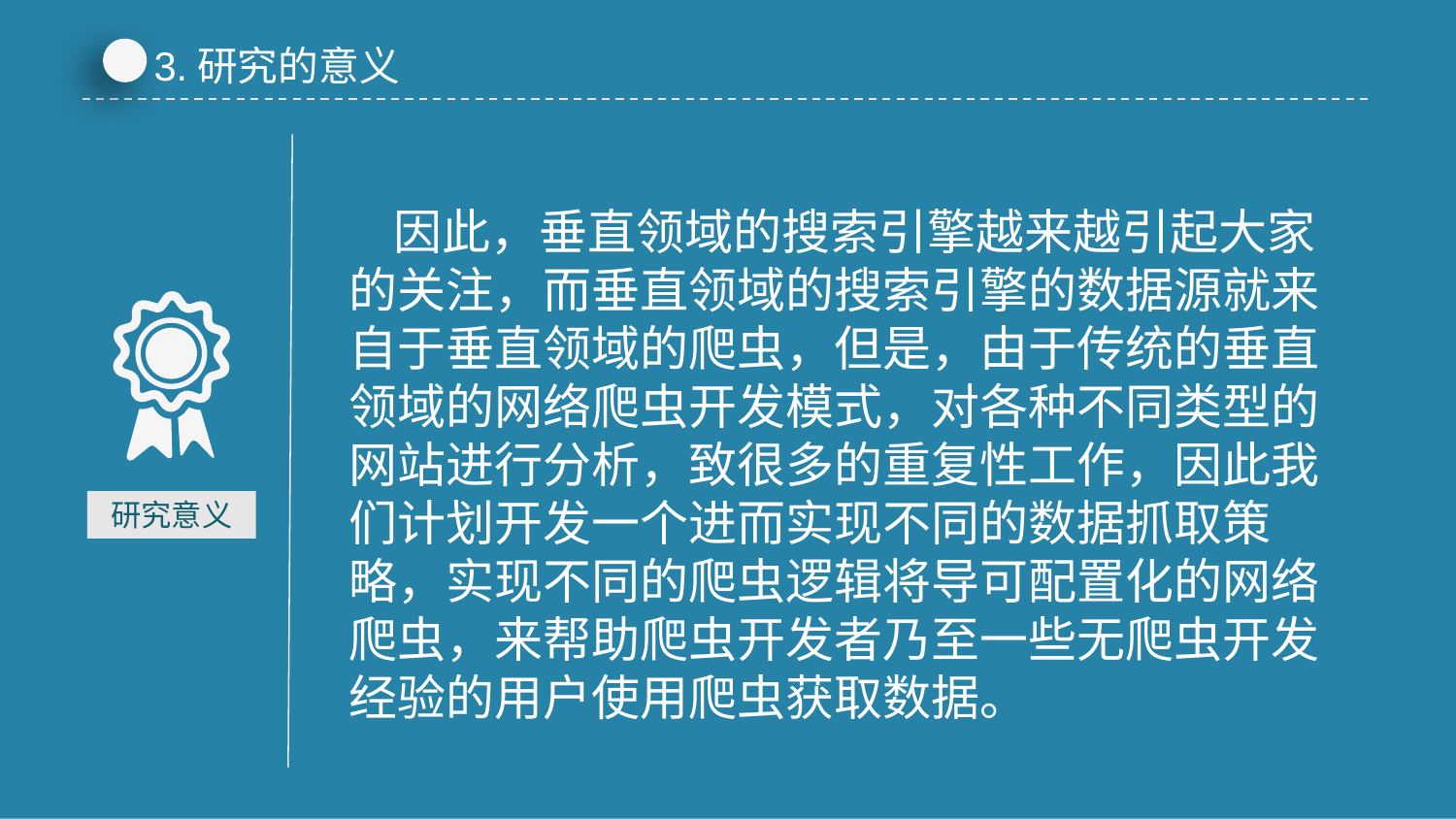

3.研究的意义

   因此，垂直领域的搜索引擎越来越引起大家的关注，而垂直领域的搜索引擎的数据源就来自于垂直领域的爬虫，但是，由于传统的垂直领域的网络爬虫开发模式，对各种不同类型的网站进行分析，致很多的重复性工作，因此我们计划开发一个进而实现不同的数据抓取策略，实现不同的爬虫逻辑将导可配置化的网络爬虫，来帮助爬虫开发者乃至一些无爬虫开发经验的用户使用爬虫获取数据。

研究意义